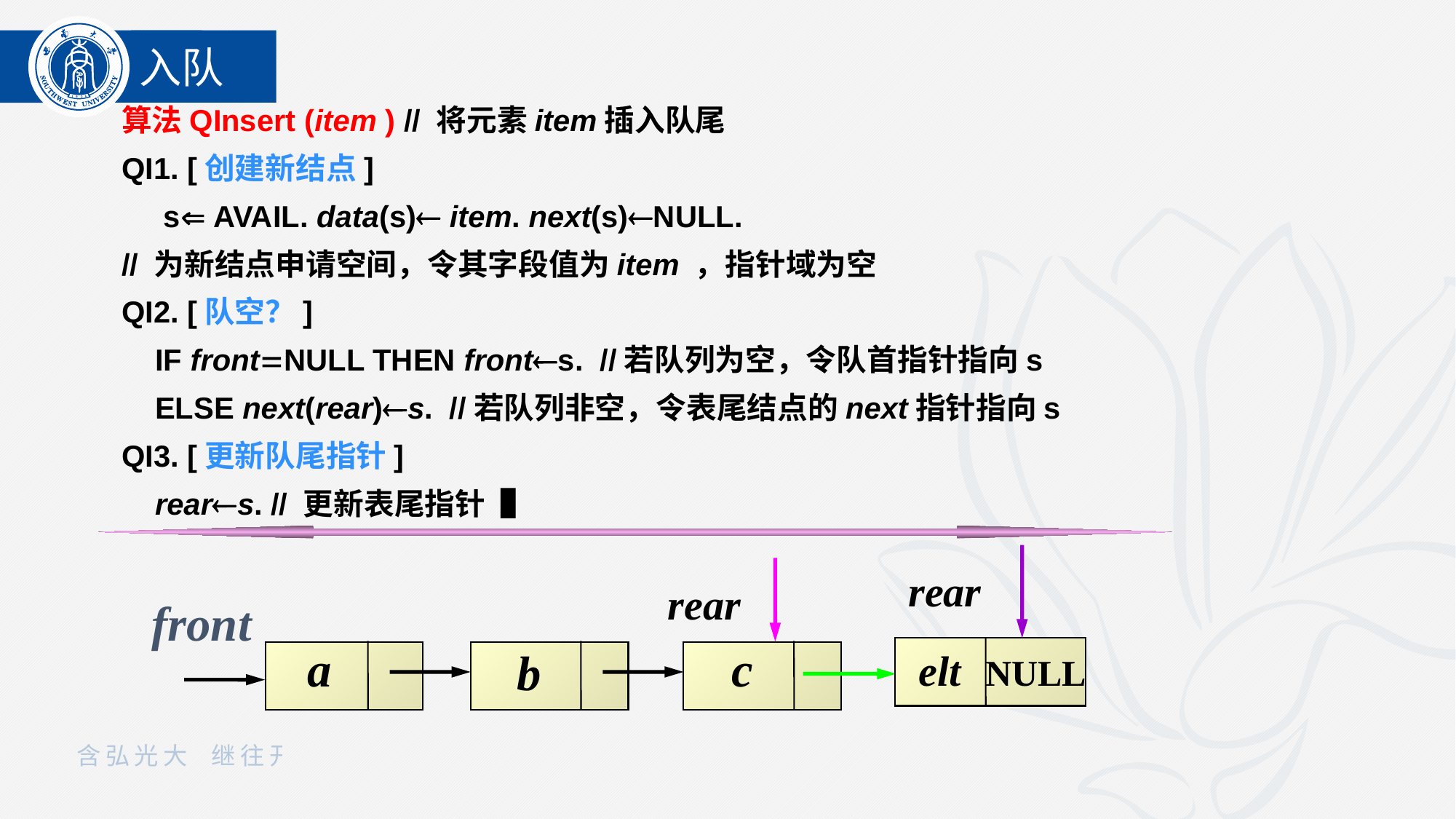

入队
算法QInsert (item ) // 将元素item插入队尾
QI1. [创建新结点]
     s⇐ AVAIL. data(s)← item. next(s)←NULL.
// 为新结点申请空间，令其字段值为item ，指针域为空
QI2. [队空？]
    IF front=NULL THEN front←s.  //若队列为空，令队首指针指向s
    ELSE next(rear)←s.  //若队列非空，令表尾结点的next指针指向s
QI3. [更新队尾指针]
    rear←s. // 更新表尾指针▐

rear
rear
front
a
c
b
elt

NULL